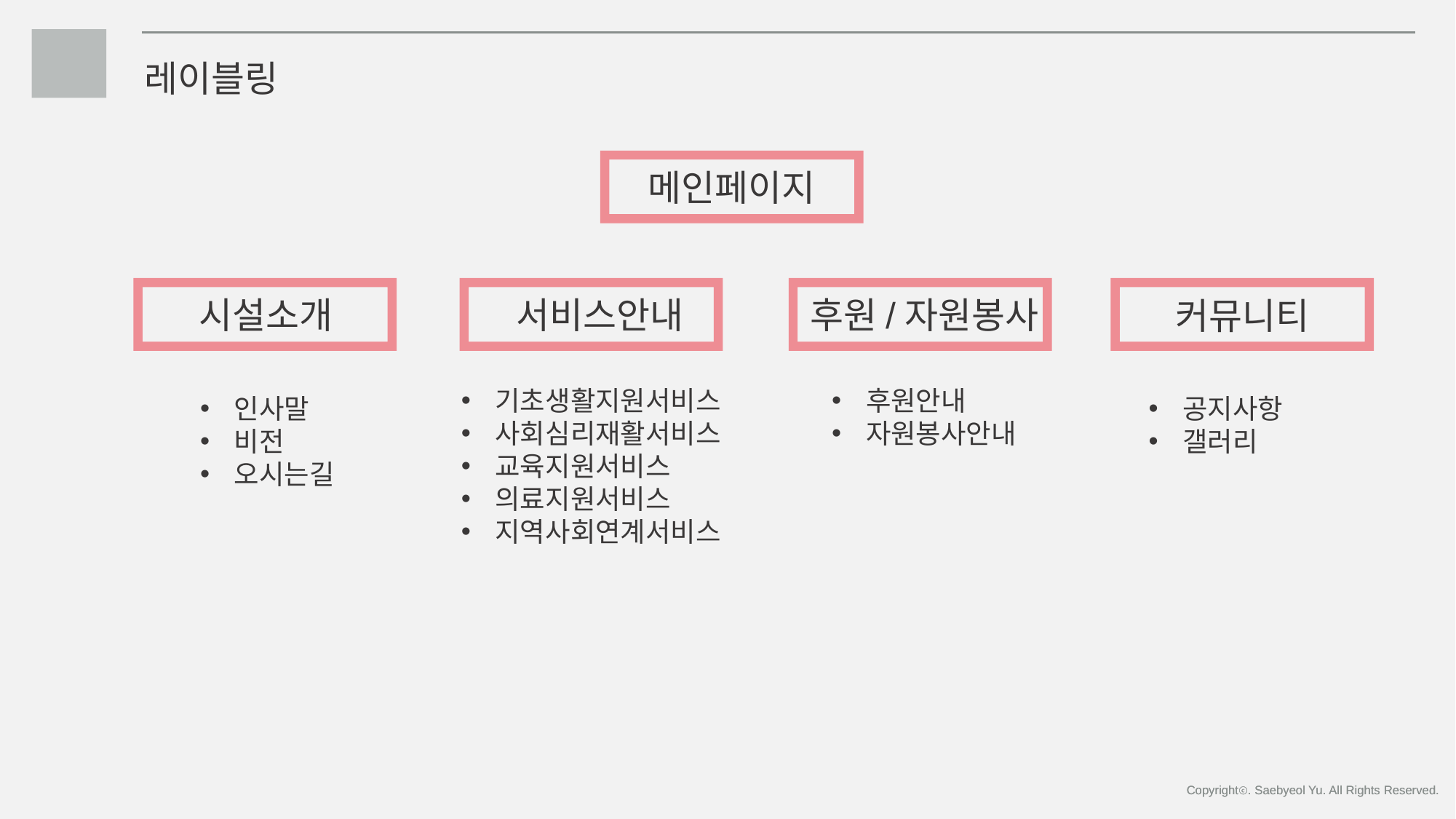

레이블링

메인페이지

서비스안내
시설소개
후원/자원봉사
커뮤니티
기초생활지원서비스
사회심리재활서비스
교육지원서비스
의료지원서비스
지역사회연계서비스
후원안내
자원봉사안내
인사말
비전
오시는길
공지사항
갤러리
Copyrightⓒ. Saebyeol Yu. All Rights Reserved.